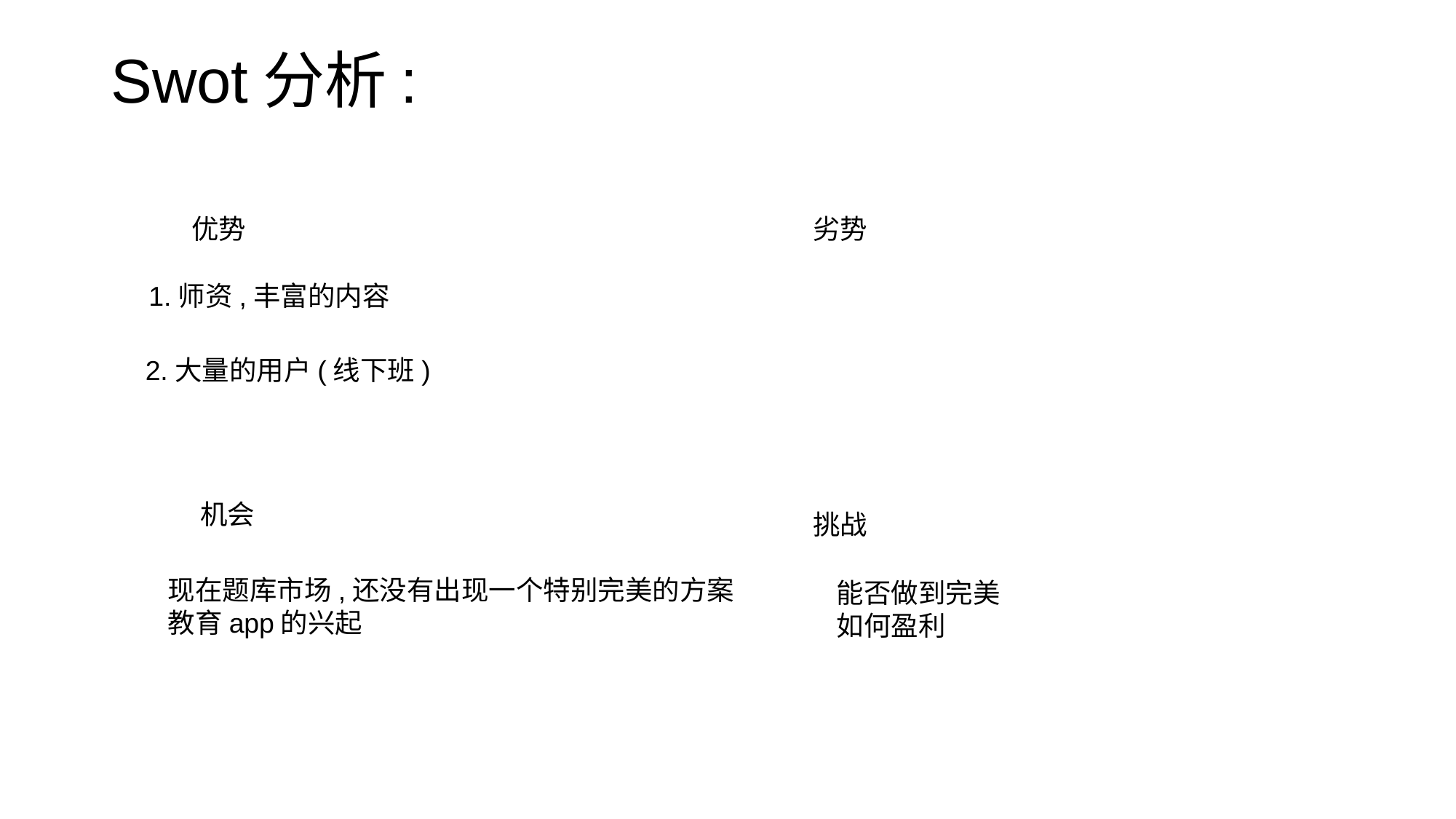

# Swot分析:
优势
劣势
1.师资,丰富的内容
2.大量的用户(线下班)
机会
挑战
现在题库市场,还没有出现一个特别完美的方案
教育app的兴起
能否做到完美
如何盈利